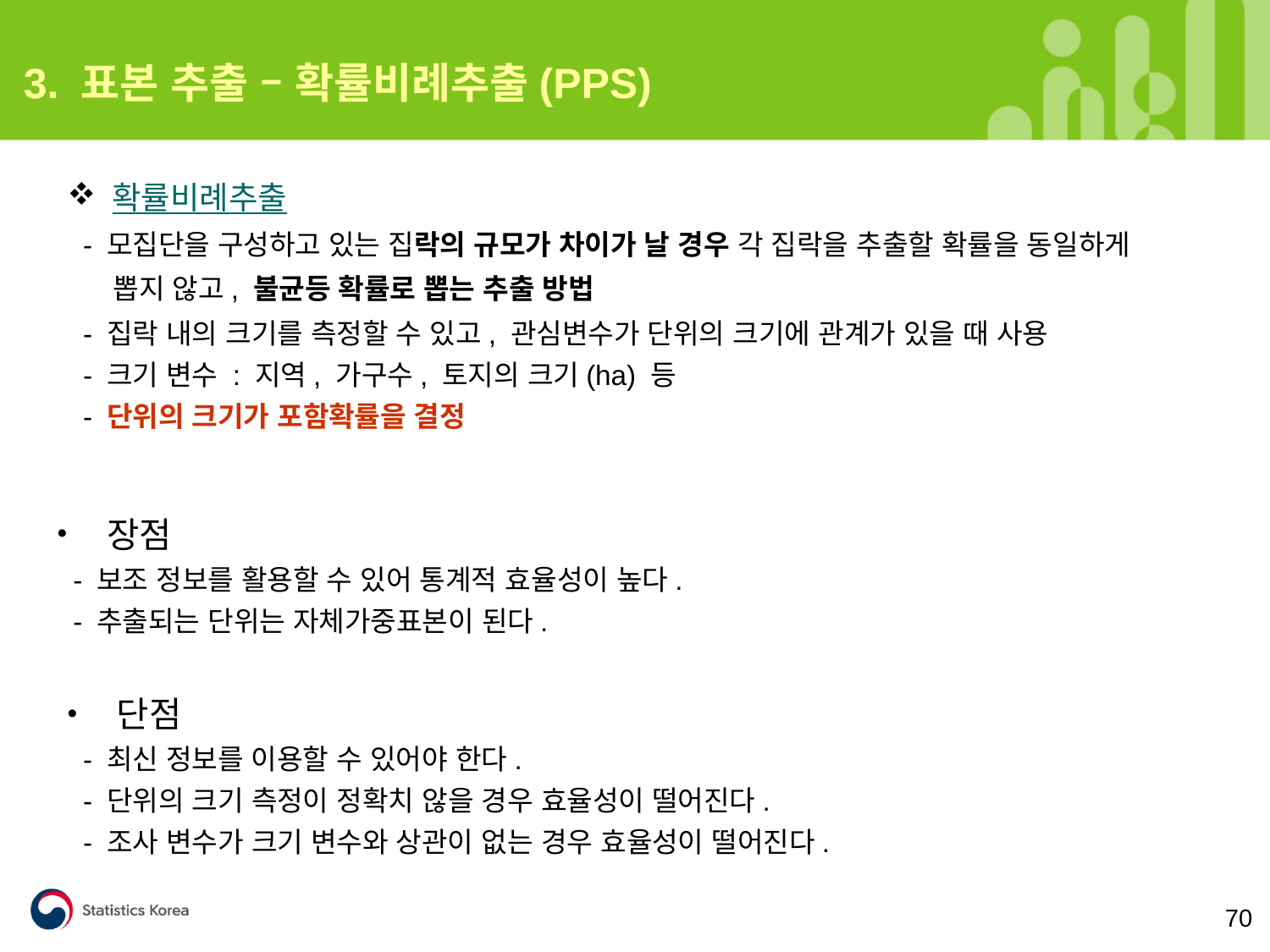

3. 표본 추출 – 확률비례추출(PPS)
 확률비례추출
  - 모집단을 구성하고 있는 집락의 규모가 차이가 날 경우 각 집락을 추출할 확률을 동일하게
     뽑지 않고, 불균등 확률로 뽑는 추출 방법
  - 집락 내의 크기를 측정할 수 있고, 관심변수가 단위의 크기에 관계가 있을 때 사용
  - 크기 변수 : 지역, 가구수, 토지의 크기(ha) 등
  - 단위의 크기가 포함확률을 결정
  장점
  - 보조 정보를 활용할 수 있어 통계적 효율성이 높다.
  - 추출되는 단위는 자체가중표본이 된다.
  단점
  - 최신 정보를 이용할 수 있어야 한다.
  - 단위의 크기 측정이 정확치 않을 경우 효율성이 떨어진다.
  - 조사 변수가 크기 변수와 상관이 없는 경우 효율성이 떨어진다.